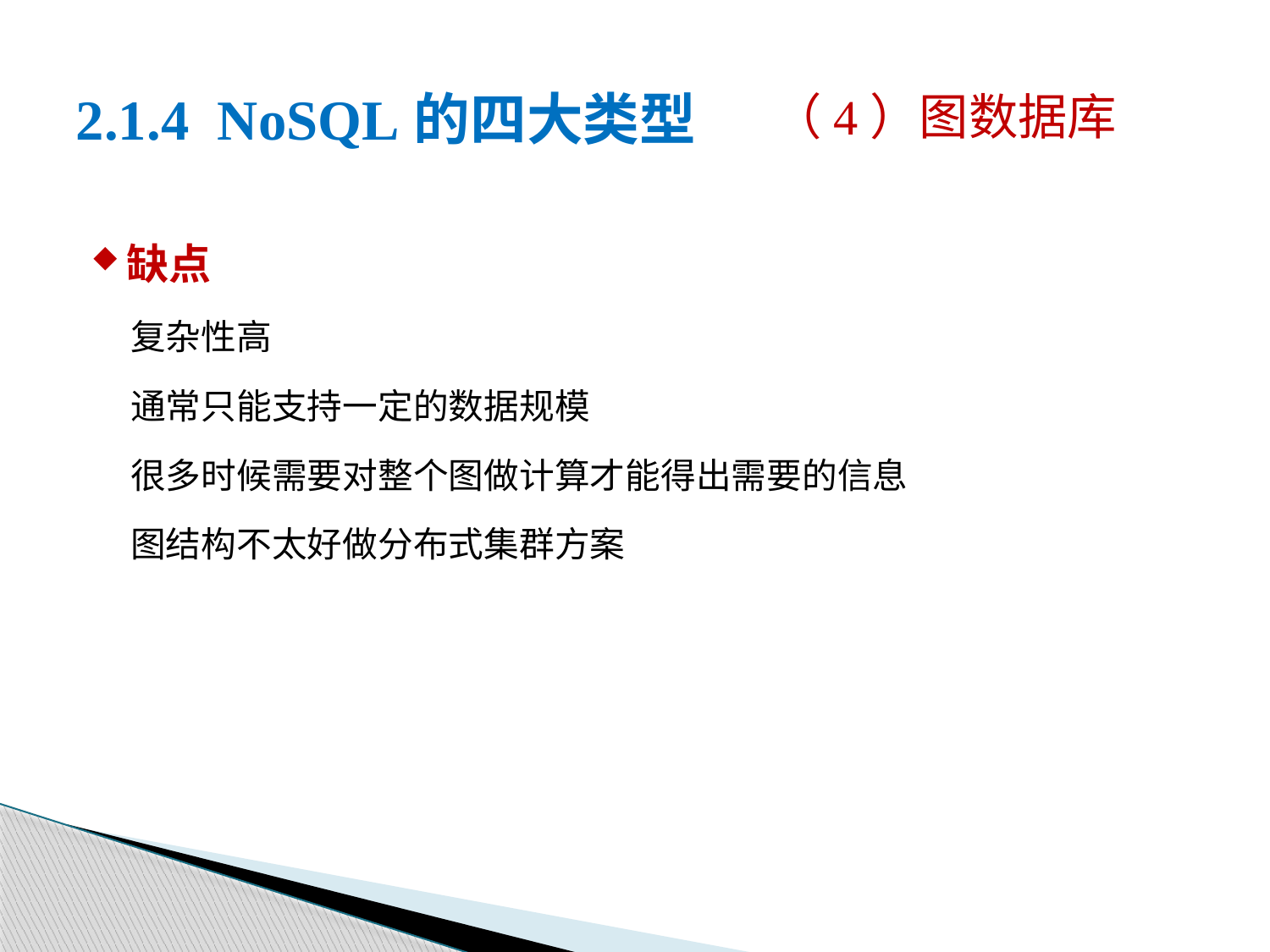

（4）图数据库
# 2.1.4  NoSQL的四大类型
缺点
复杂性高
通常只能支持一定的数据规模
很多时候需要对整个图做计算才能得出需要的信息
图结构不太好做分布式集群方案